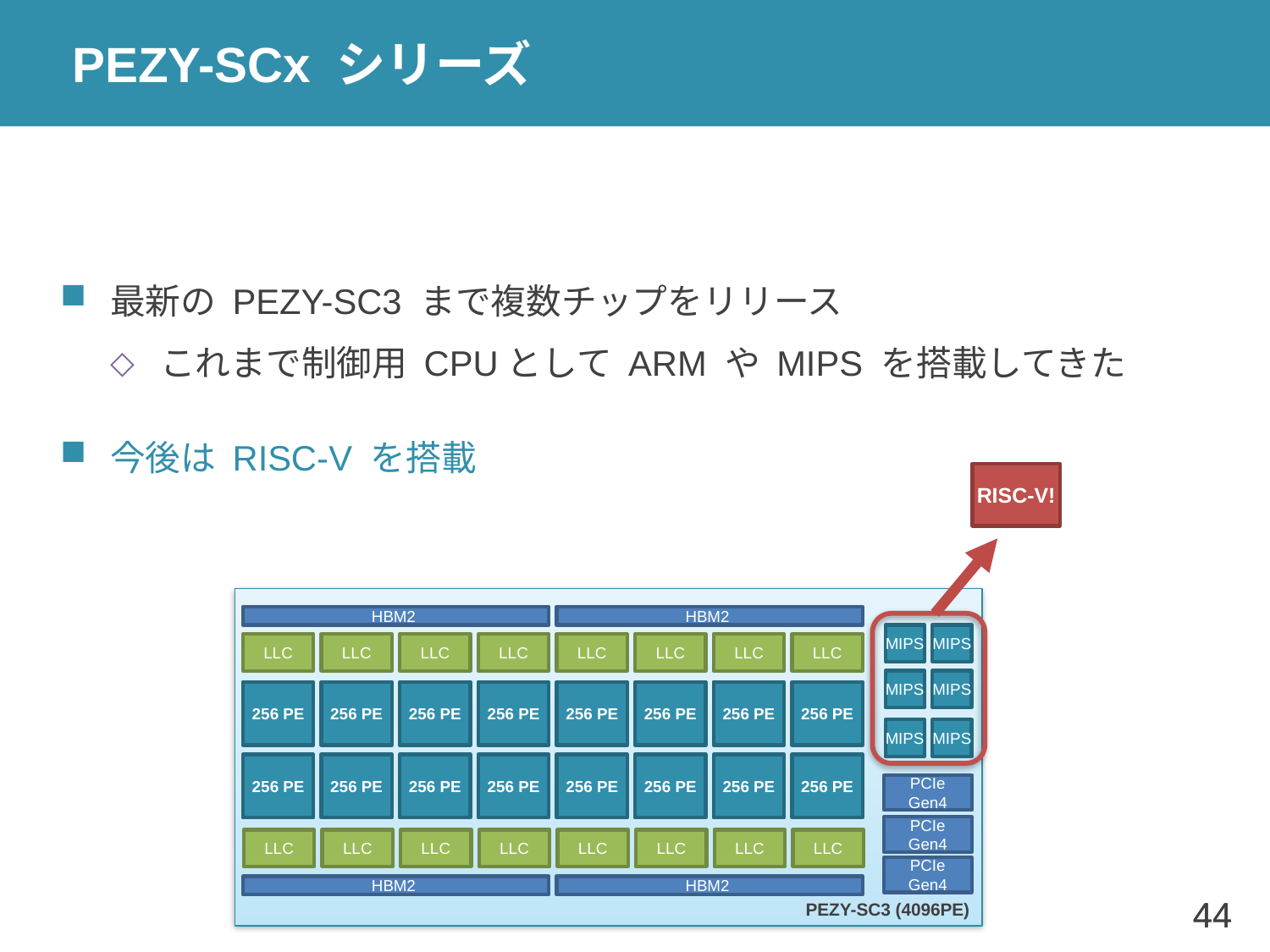

# PEZY-SCx シリーズ
最新の PEZY-SC3 まで複数チップをリリース
これまで制御用 CPUとして ARM や MIPS を搭載してきた
今後は RISC-V を搭載
RISC-V!
PEZY-SC3 (4096PE)
HBM2
HBM2

MIPS
MIPS
LLC
LLC
LLC
LLC
LLC
LLC
LLC
LLC
MIPS
MIPS
256 PE
256 PE
256 PE
256 PE
256 PE
256 PE
256 PE
256 PE
MIPS
MIPS
256 PE
256 PE
256 PE
256 PE
256 PE
256 PE
256 PE
256 PE
PCIe Gen4
PCIe Gen4
LLC
LLC
LLC
LLC
LLC
LLC
LLC
LLC
PCIe Gen4
HBM2
HBM2